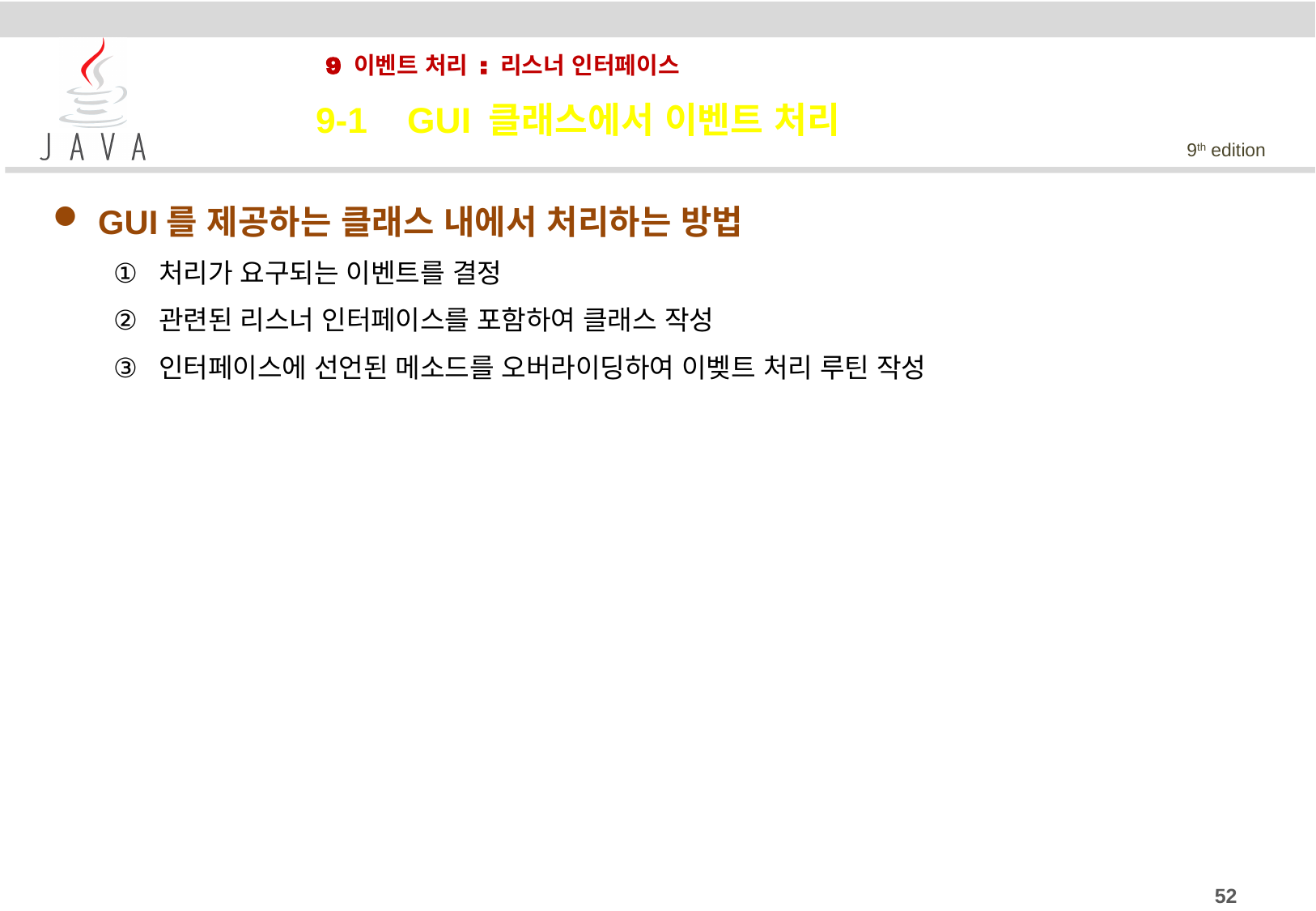

# 9 이벤트 처리 : 리스너 인터페이스
9-1    GUI 클래스에서 이벤트 처리
GUI를 제공하는 클래스 내에서 처리하는 방법
처리가 요구되는 이벤트를 결정
관련된 리스너 인터페이스를 포함하여 클래스 작성
인터페이스에 선언된 메소드를 오버라이딩하여 이벶트 처리 루틴 작성

52